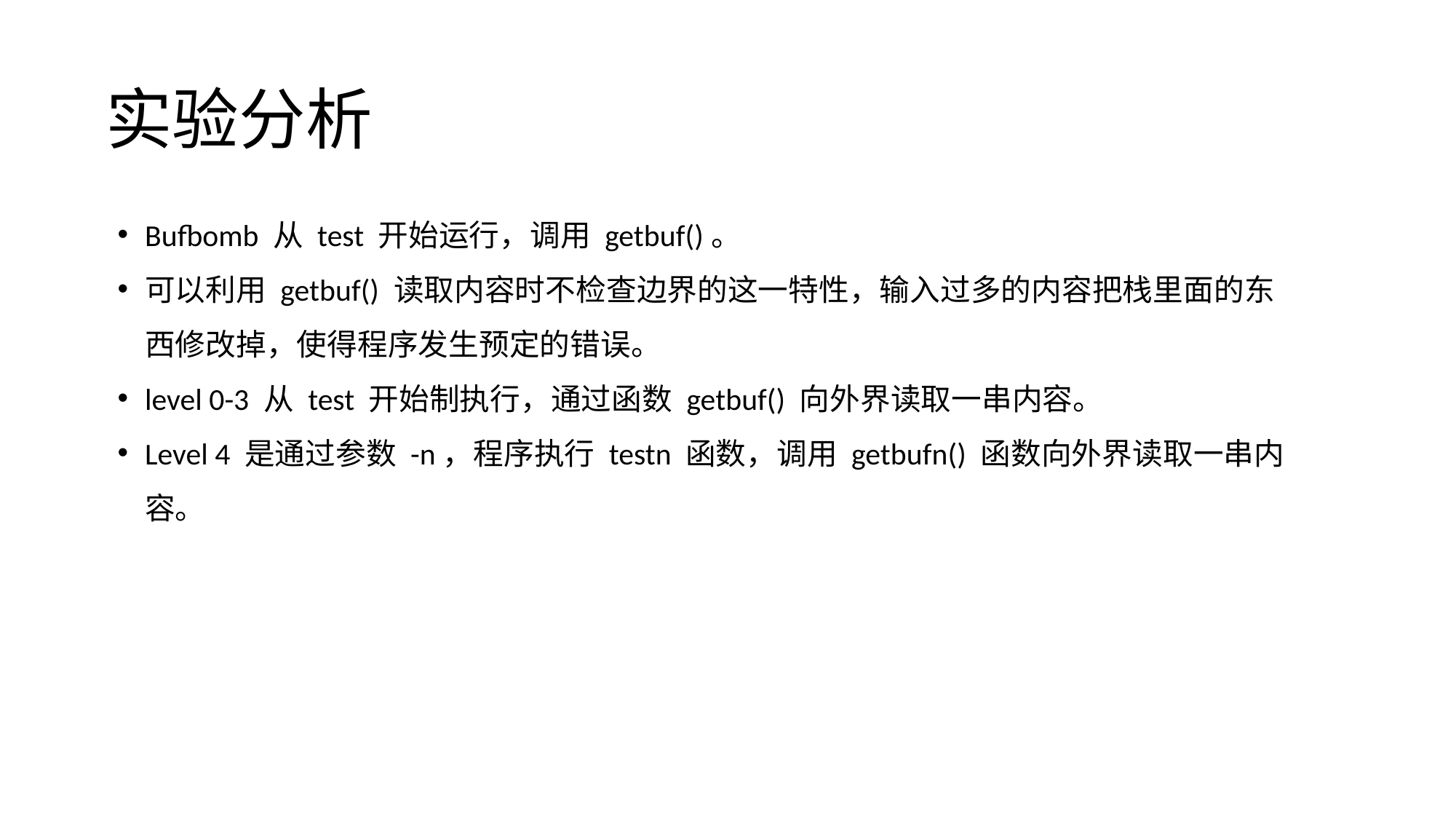

# 实验分析
Bufbomb 从 test 开始运行，调用 getbuf()。
可以利用 getbuf() 读取内容时不检查边界的这一特性，输入过多的内容把栈里面的东西修改掉，使得程序发生预定的错误。
level 0-3 从 test 开始制执行，通过函数 getbuf() 向外界读取一串内容。
Level 4 是通过参数 -n，程序执行 testn 函数，调用 getbufn() 函数向外界读取一串内容。